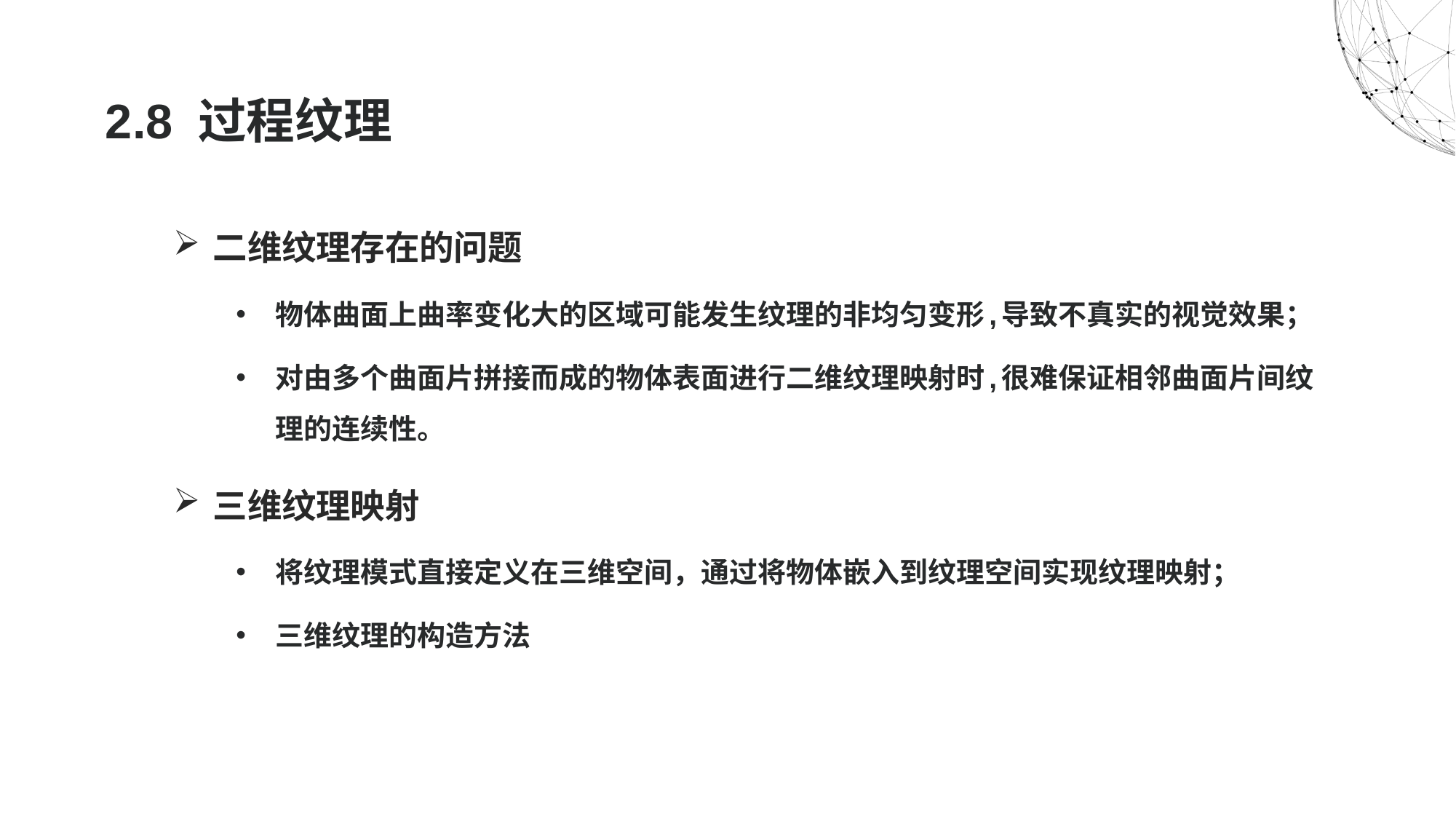

# 2.8 过程纹理
二维纹理存在的问题
物体曲面上曲率变化大的区域可能发生纹理的非均匀变形,导致不真实的视觉效果；
对由多个曲面片拼接而成的物体表面进行二维纹理映射时,很难保证相邻曲面片间纹理的连续性。
三维纹理映射
将纹理模式直接定义在三维空间，通过将物体嵌入到纹理空间实现纹理映射；
三维纹理的构造方法